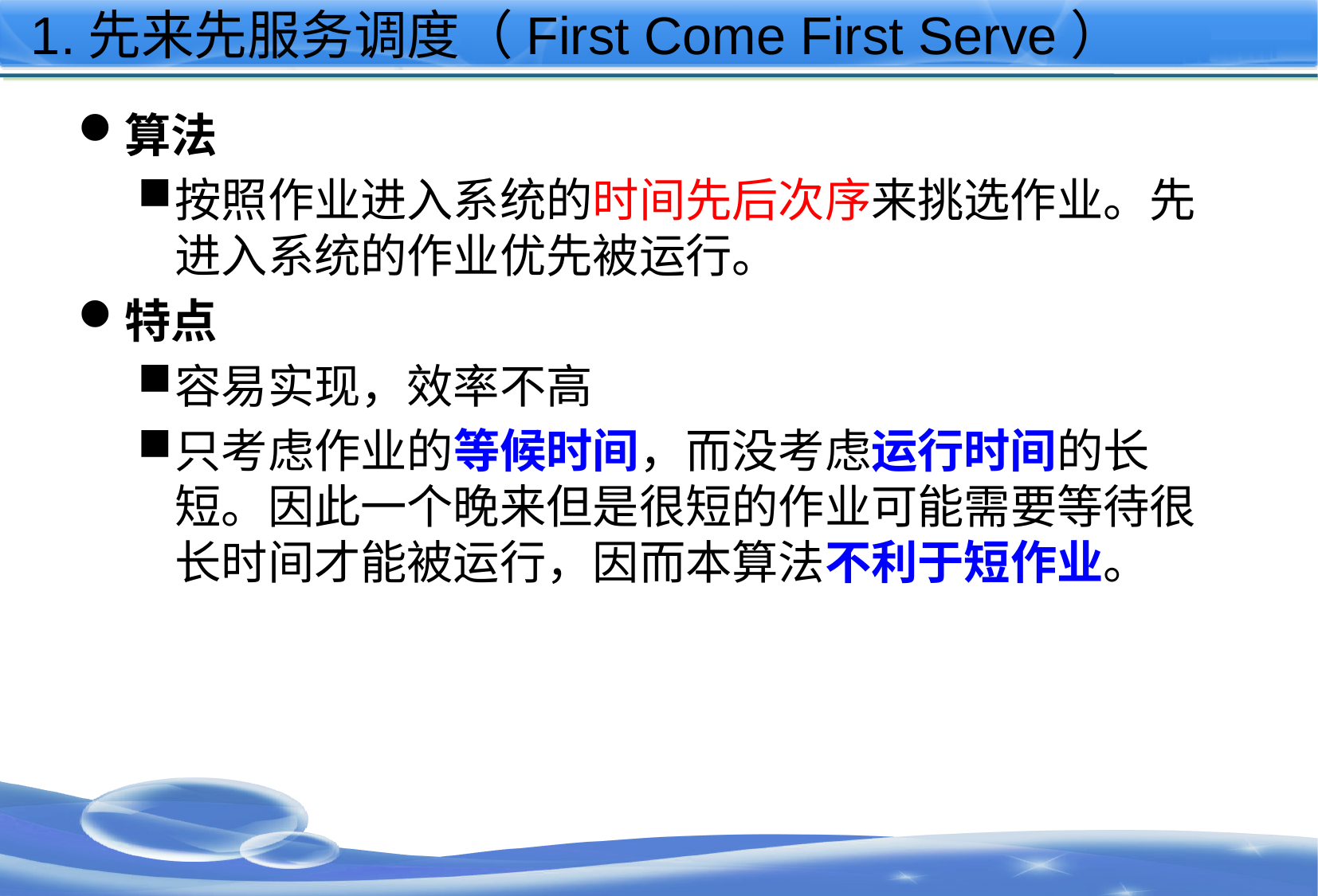

# 1.先来先服务调度（First Come First Serve）
算法
按照作业进入系统的时间先后次序来挑选作业。先进入系统的作业优先被运行。
特点
容易实现，效率不高
只考虑作业的等候时间，而没考虑运行时间的长短。因此一个晚来但是很短的作业可能需要等待很长时间才能被运行，因而本算法不利于短作业。